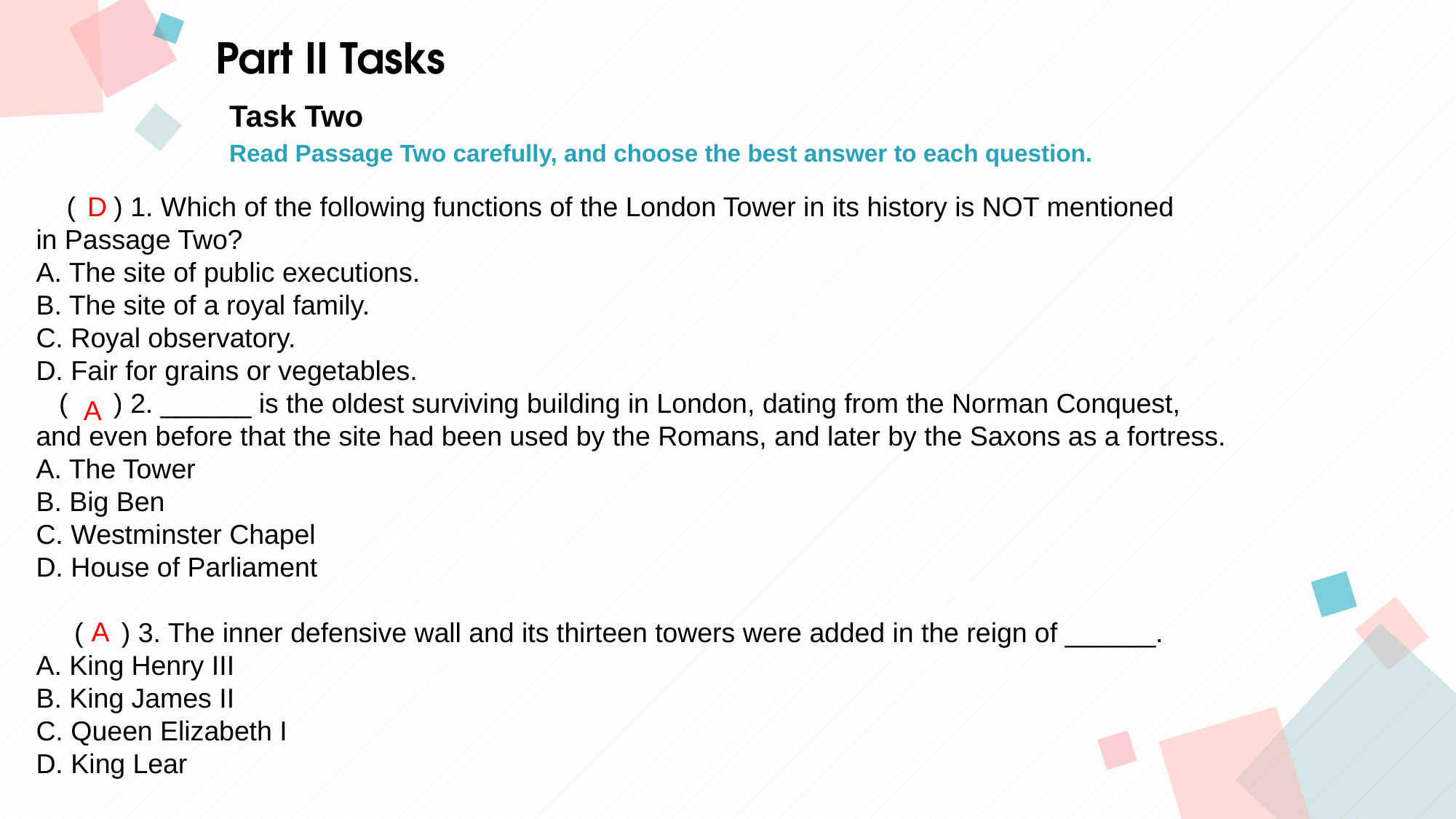

Part II Tasks
Task Two
Read Passage Two carefully, and choose the best answer to each question.
    (     ) 1. Which of the following functions of the London Tower in its history is NOT mentioned
in Passage Two?
A. The site of public executions.
B. The site of a royal family.
C. Royal observatory.
D. Fair for grains or vegetables.
   (      ) 2. ______ is the oldest surviving building in London, dating from the Norman Conquest,
and even before that the site had been used by the Romans, and later by the Saxons as a fortress.
A. The Tower
B. Big Ben
C. Westminster Chapel
D. House of Parliament

     (     ) 3. The inner defensive wall and its thirteen towers were added in the reign of ______.
A. King Henry III
B. King James II
C. Queen Elizabeth I
D. King Lear
D
点击此处添加标题
点击此处添加标题
标题数字等都可以通过点击和重新输入进行更改，顶部“开始”面板中可以对字体、字号、颜色等进行修改。建议正文8-14号字，1.3倍字间距。
标题数字等都可以通过点击和重新输入进行更改，顶部“开始”面板中可以对字体、字号、颜色等进行修改。建议正文8-14号字，1.3倍字间距。
标题数字等都可以通过点击和重新输入进行更改，顶部“开始”面板中可以对字体、字号、颜色等进行修改。建议正文8-14号字，1.3倍字间距。
A
点击此处添加标题
标题数字等都可以通过点击和重新输入进行更改，顶部“开始”面板中可以对字体、字号、颜色等进行修改。建议正文8-14号字，1.3倍字间距。
标题数字等都可以通过点击和重新输入进行更改，顶部“开始”面板中可以对字体、字号、颜色等进行修改。建议正文8-14号字，1.3倍字间距。
A